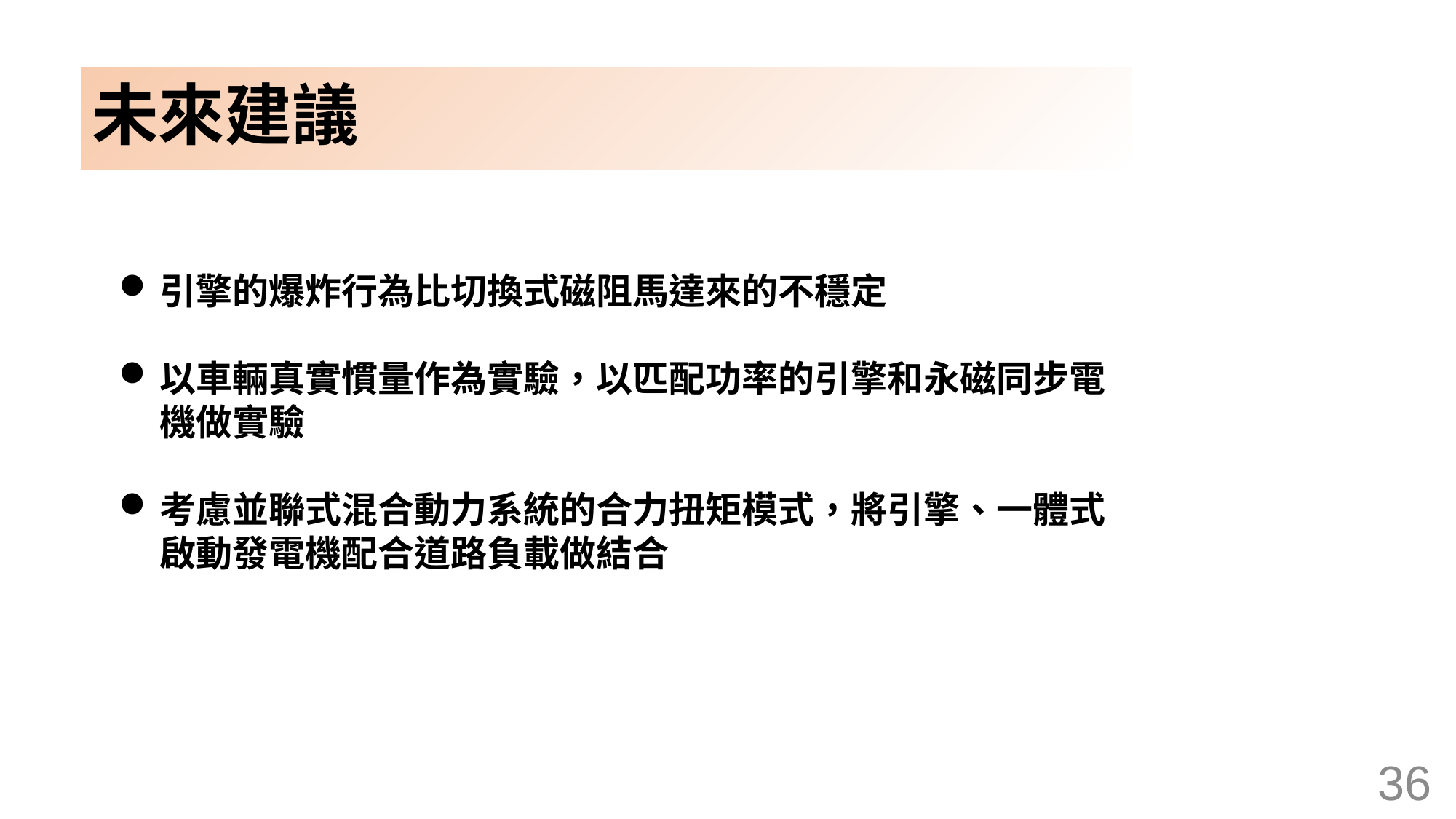

# 未來建議
引擎的爆炸行為比切換式磁阻馬達來的不穩定

以車輛真實慣量作為實驗，以匹配功率的引擎和永磁同步電機做實驗

考慮並聯式混合動力系統的合力扭矩模式，將引擎、一體式啟動發電機配合道路負載做結合
36